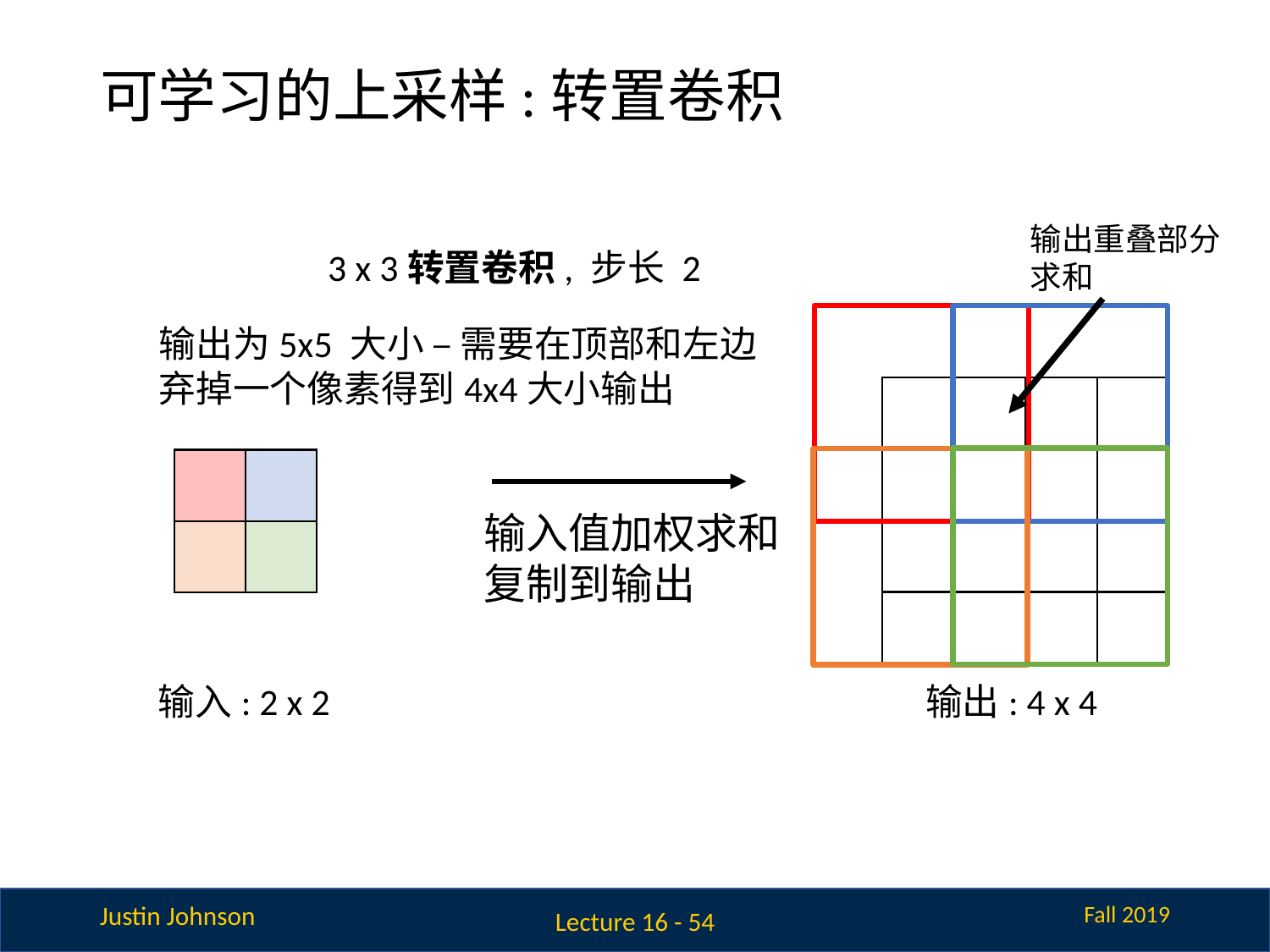

# 可学习的上采样:转置卷积
输出重叠部分求和
3 x 3转置卷积, 步长 2

输出为5x5 大小 – 需要在顶部和左边弃掉一个像素得到4x4大小输出

输入值加权求和复制到输出

输入: 2 x 2
输出: 4 x 4
Lecture 16 - 54